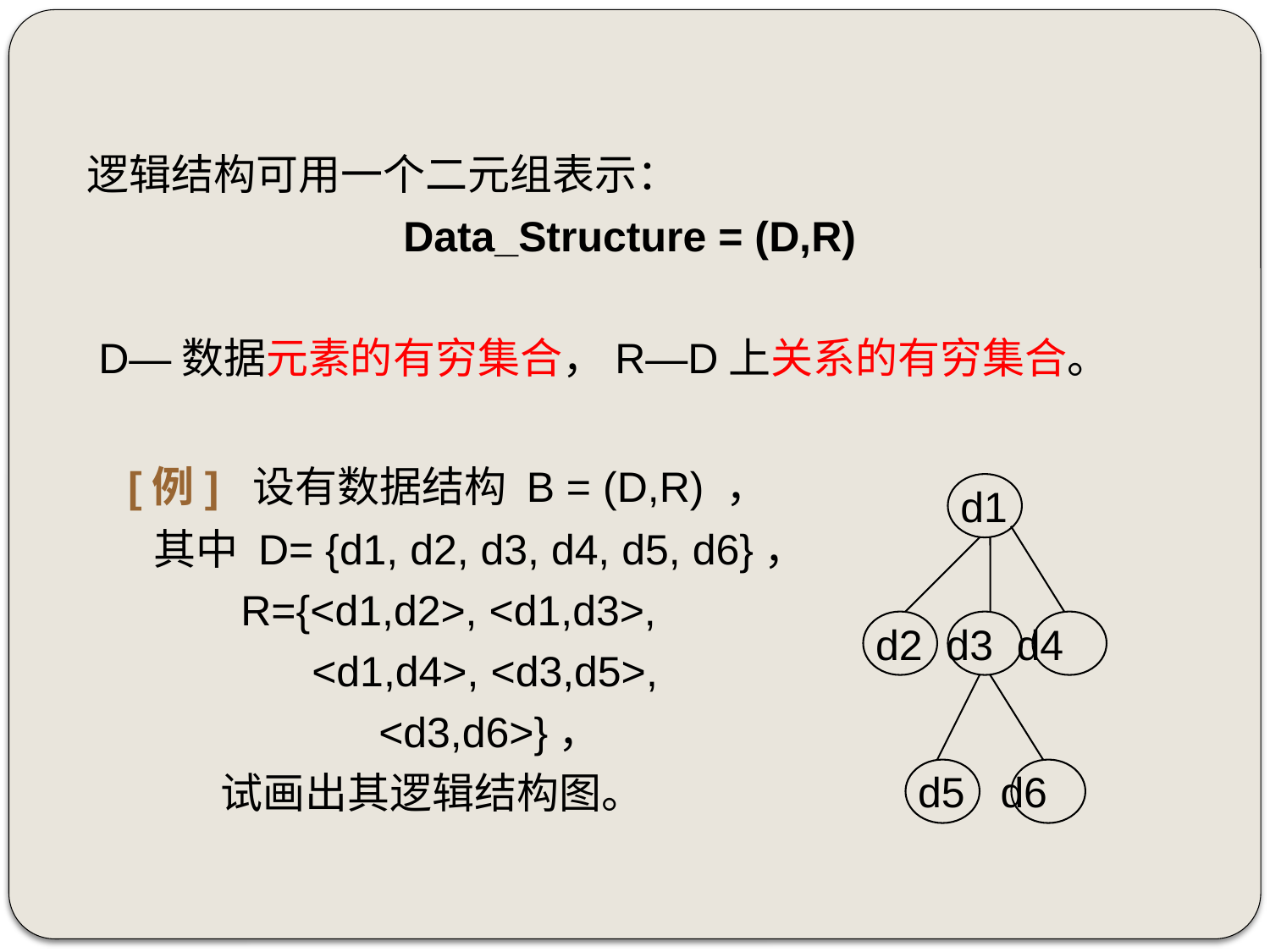

逻辑结构可用一个二元组表示：
Data_Structure = (D,R)

 D—数据元素的有穷集合，R—D上关系的有穷集合。

   [例]  设有数据结构 B = (D,R) ，
      其中 D= {d1, d2, d3, d4, d5, d6}，
             R={<d1,d2>, <d1,d3>,
                   <d1,d4>, <d3,d5>,
			<d3,d6>}，
             试画出其逻辑结构图。

d1

d2  d3  d4

d5   d6